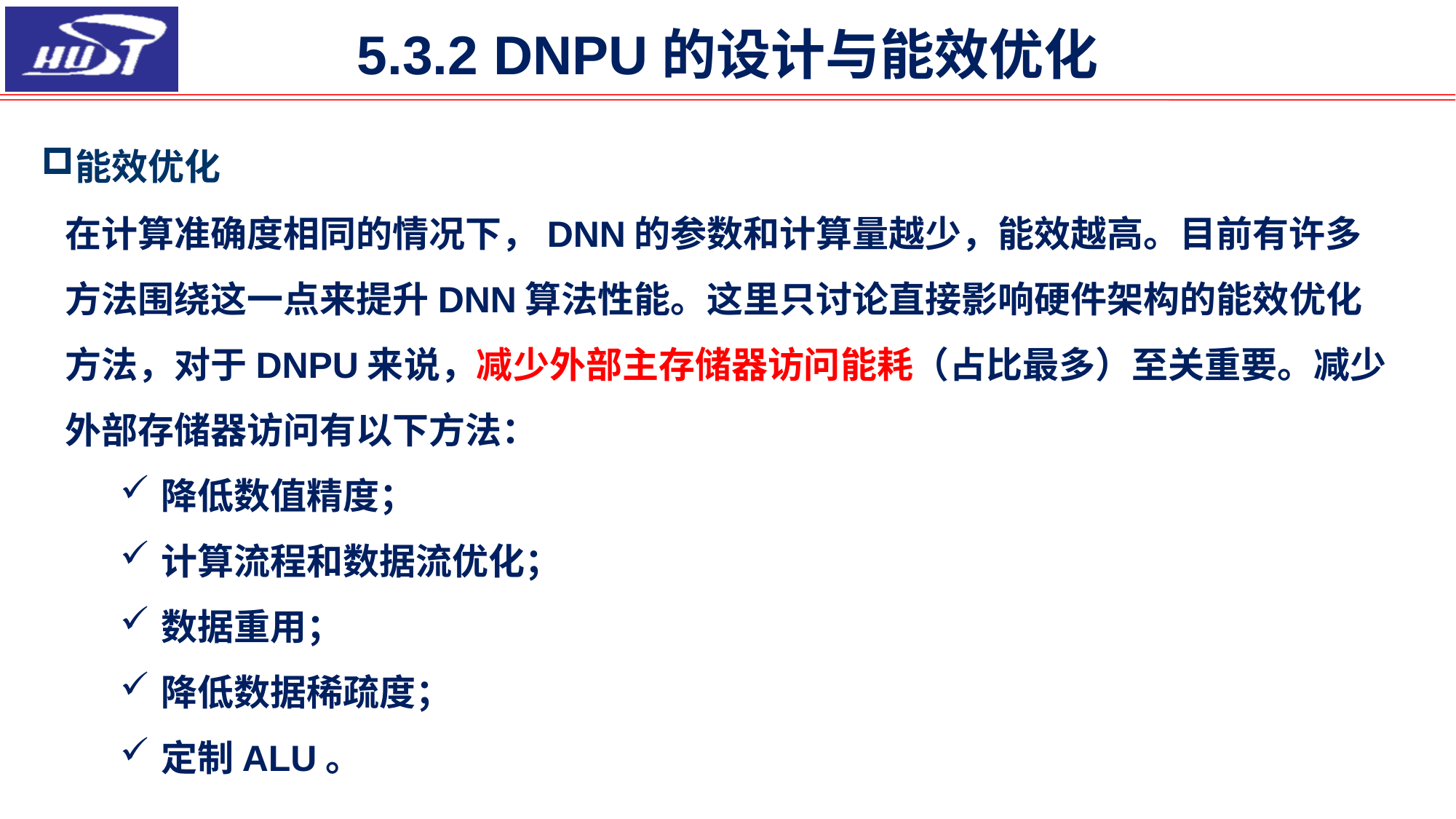

# 5.3.2 DNPU的设计与能效优化
能效优化
在计算准确度相同的情况下，DNN的参数和计算量越少，能效越高。目前有许多方法围绕这一点来提升DNN算法性能。这里只讨论直接影响硬件架构的能效优化方法，对于DNPU来说，减少外部主存储器访问能耗（占比最多）至关重要。减少外部存储器访问有以下方法：
降低数值精度；
计算流程和数据流优化；
数据重用；
降低数据稀疏度；
定制ALU。
22